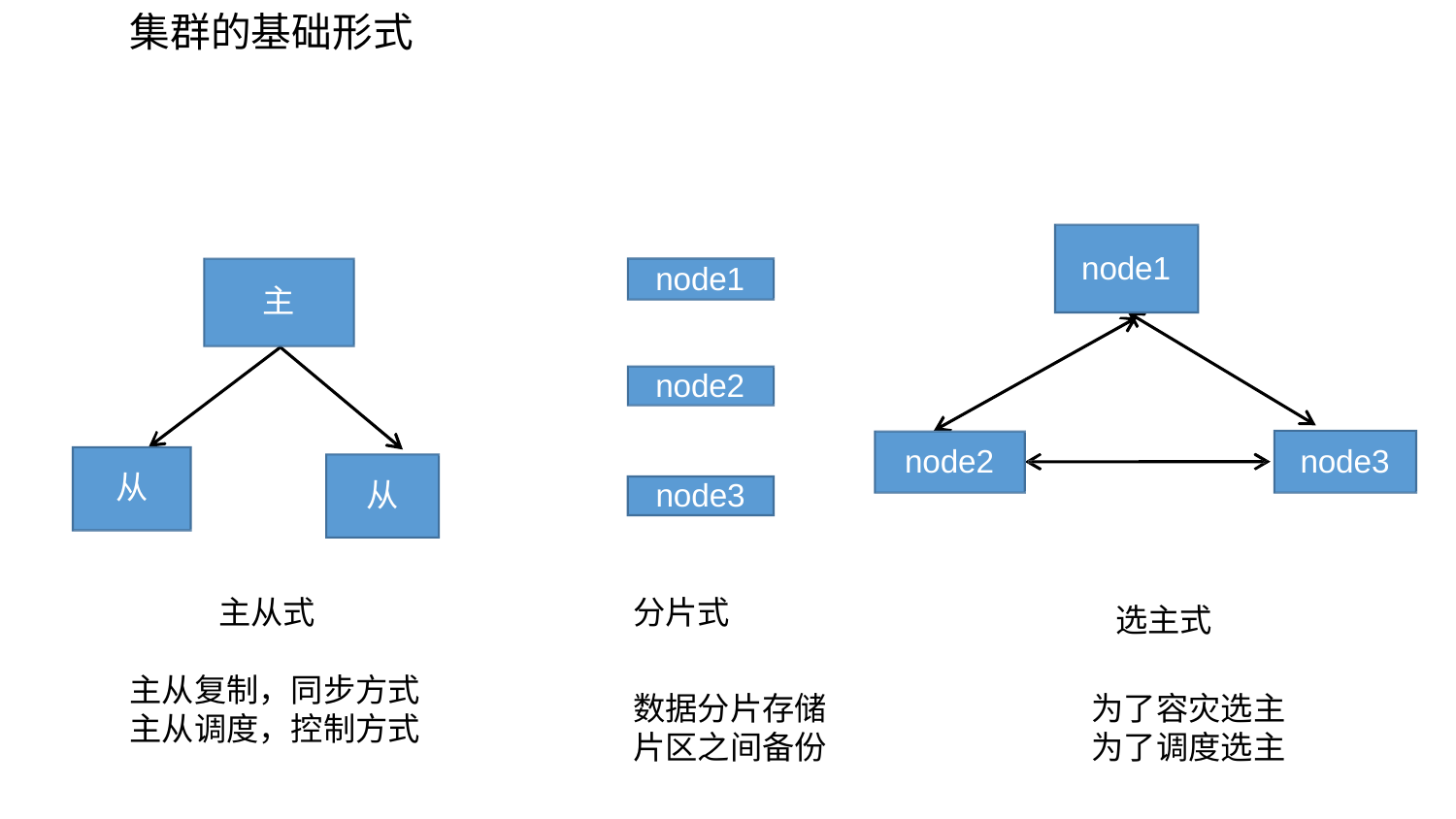

# 集群的基础形式

node1

主
node1

node2

node3
node2

从

从

node3
主从式
分片式
选主式
主从复制，同步方式 主从调度，控制方式
数据分片存储 片区之间备份
为了容灾选主 为了调度选主